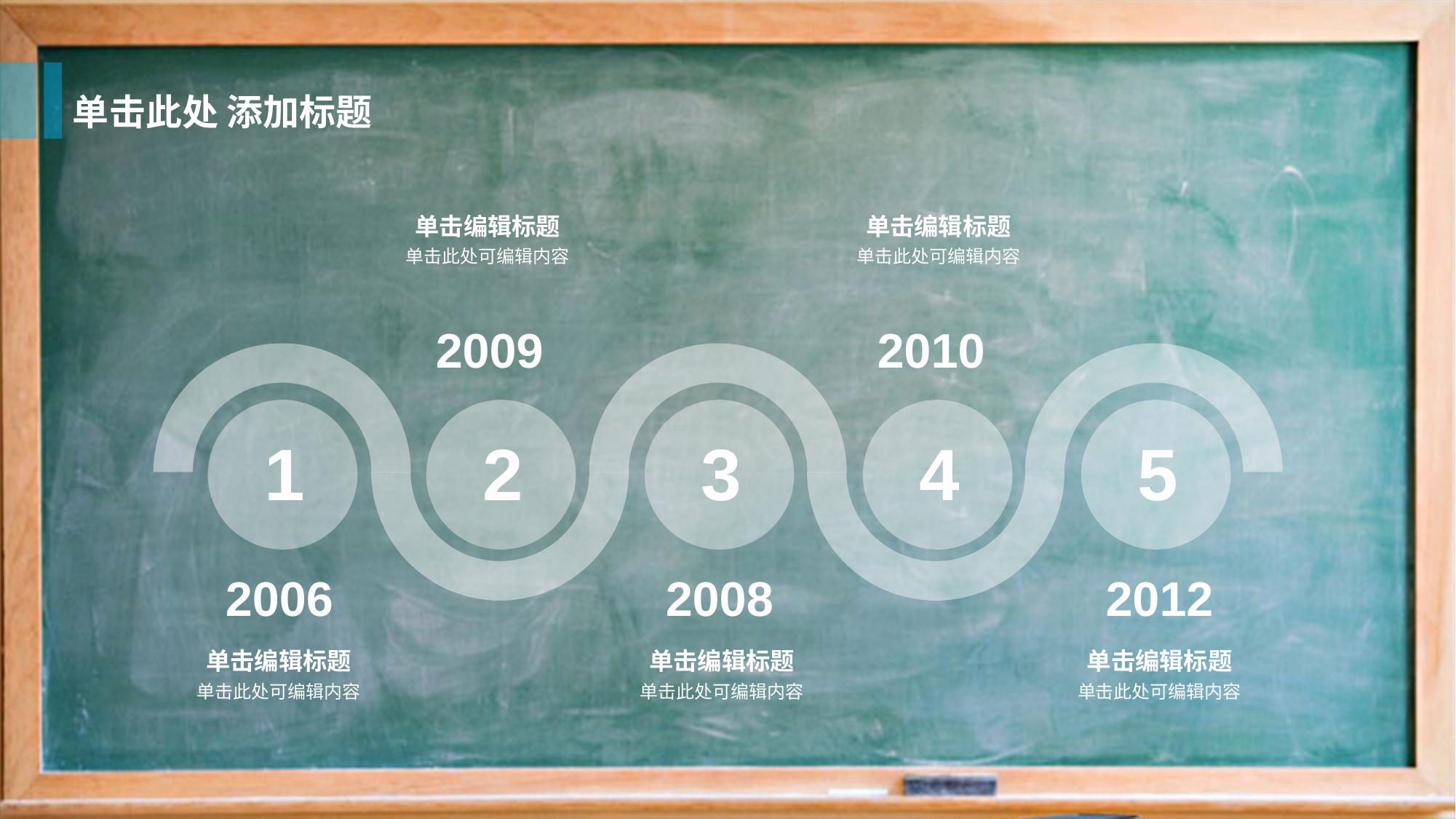

单击此处 添加标题
单击编辑标题
单击编辑标题
单击此处可编辑内容
单击此处可编辑内容
2009
2010

1
2
3
4
5
2006
2008
2012
单击编辑标题
单击编辑标题
单击编辑标题
单击此处可编辑内容
单击此处可编辑内容
单击此处可编辑内容